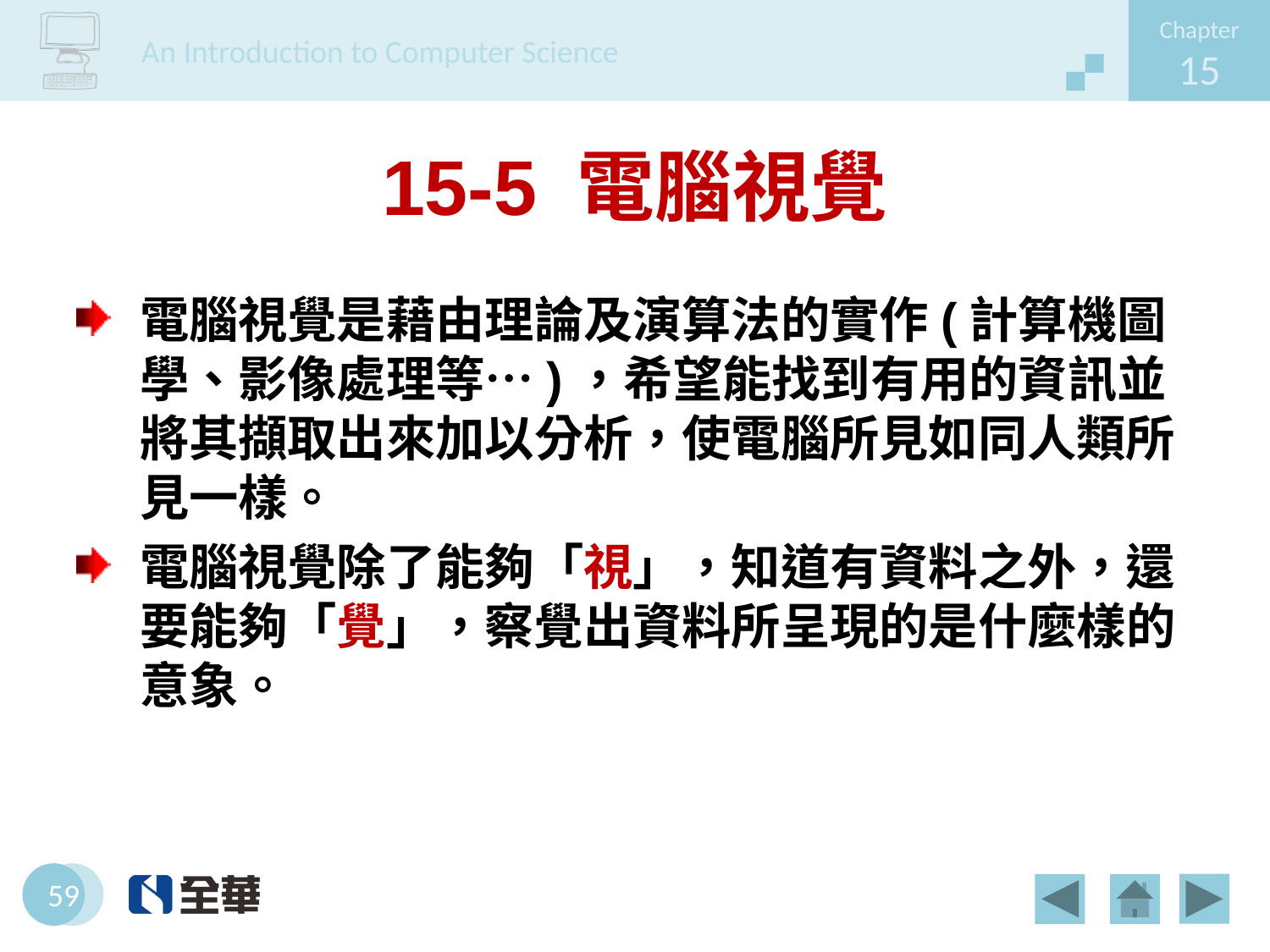

# 15-5 電腦視覺
電腦視覺是藉由理論及演算法的實作(計算機圖學、影像處理等…)，希望能找到有用的資訊並將其擷取出來加以分析，使電腦所見如同人類所見一樣。
電腦視覺除了能夠「視」，知道有資料之外，還要能夠「覺」，察覺出資料所呈現的是什麼樣的意象。